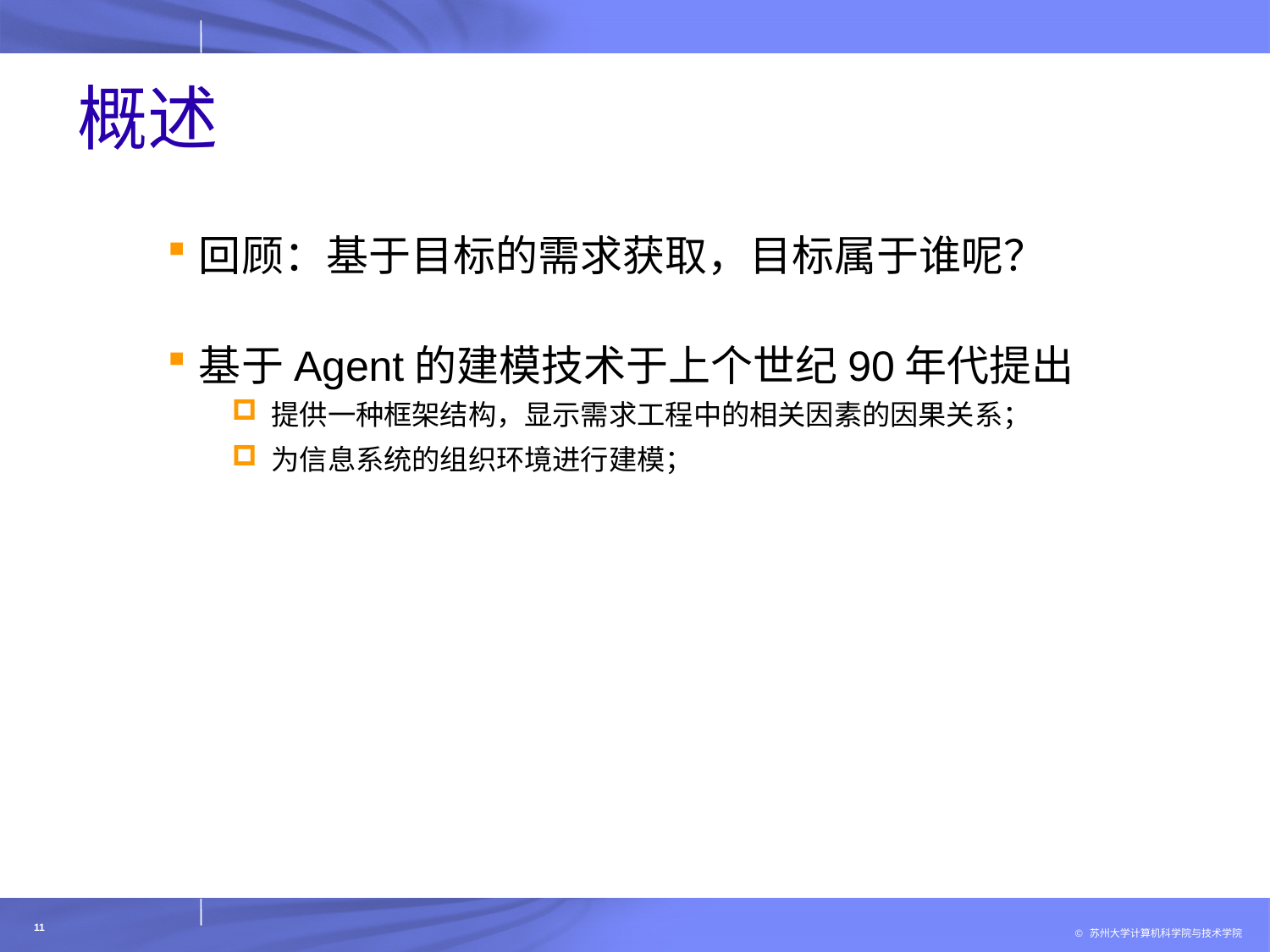

# 概述
回顾：基于目标的需求获取，目标属于谁呢？

基于Agent的建模技术于上个世纪90年代提出
提供一种框架结构，显示需求工程中的相关因素的因果关系；
为信息系统的组织环境进行建模；

11